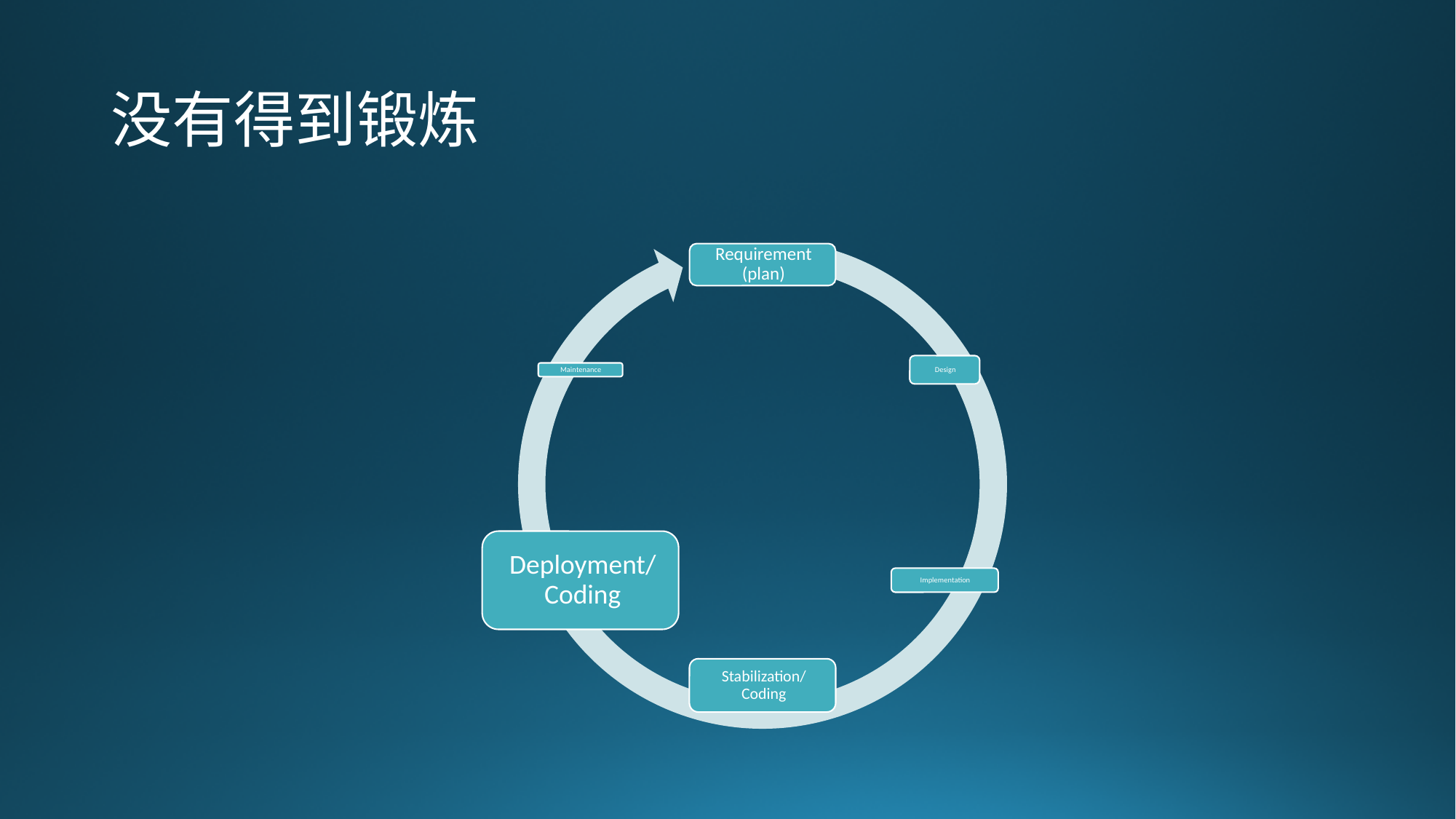

# 没有得到锻炼
Requirement (plan)
Design
Implementation
Stabilization/Coding
Deployment/Coding
Maintenance